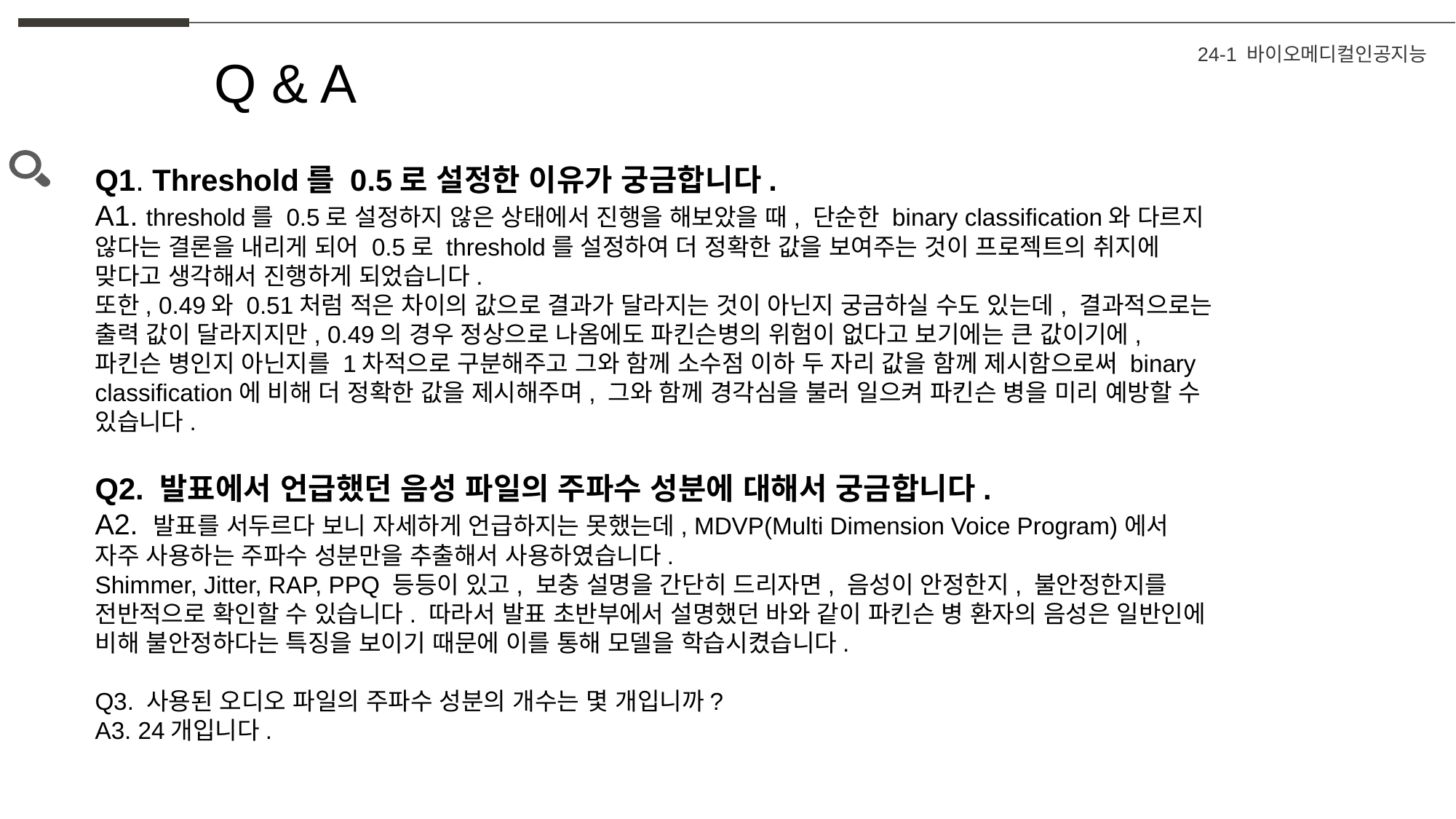

24-1 바이오메디컬인공지능

Q & A
Q1. Threshold를 0.5로 설정한 이유가 궁금합니다.
A1. threshold를 0.5로 설정하지 않은 상태에서 진행을 해보았을 때, 단순한 binary classification와 다르지 않다는 결론을 내리게 되어 0.5로 threshold를 설정하여 더 정확한 값을 보여주는 것이 프로젝트의 취지에 맞다고 생각해서 진행하게 되었습니다.
또한, 0.49와 0.51처럼 적은 차이의 값으로 결과가 달라지는 것이 아닌지 궁금하실 수도 있는데, 결과적으로는 출력 값이 달라지지만, 0.49의 경우 정상으로 나옴에도 파킨슨병의 위험이 없다고 보기에는 큰 값이기에, 파킨슨 병인지 아닌지를 1차적으로 구분해주고 그와 함께 소수점 이하 두 자리 값을 함께 제시함으로써 binary classification에 비해 더 정확한 값을 제시해주며, 그와 함께 경각심을 불러 일으켜 파킨슨 병을 미리 예방할 수 있습니다.

Q2. 발표에서 언급했던 음성 파일의 주파수 성분에 대해서 궁금합니다.
A2. 발표를 서두르다 보니 자세하게 언급하지는 못했는데, MDVP(Multi Dimension Voice Program)에서 자주 사용하는 주파수 성분만을 추출해서 사용하였습니다.
Shimmer, Jitter, RAP, PPQ 등등이 있고, 보충 설명을 간단히 드리자면, 음성이 안정한지, 불안정한지를 전반적으로 확인할 수 있습니다. 따라서 발표 초반부에서 설명했던 바와 같이 파킨슨 병 환자의 음성은 일반인에 비해 불안정하다는 특징을 보이기 때문에 이를 통해 모델을 학습시켰습니다.

Q3. 사용된 오디오 파일의 주파수 성분의 개수는 몇 개입니까?
A3. 24개입니다.

Predicted Parkinson Probability